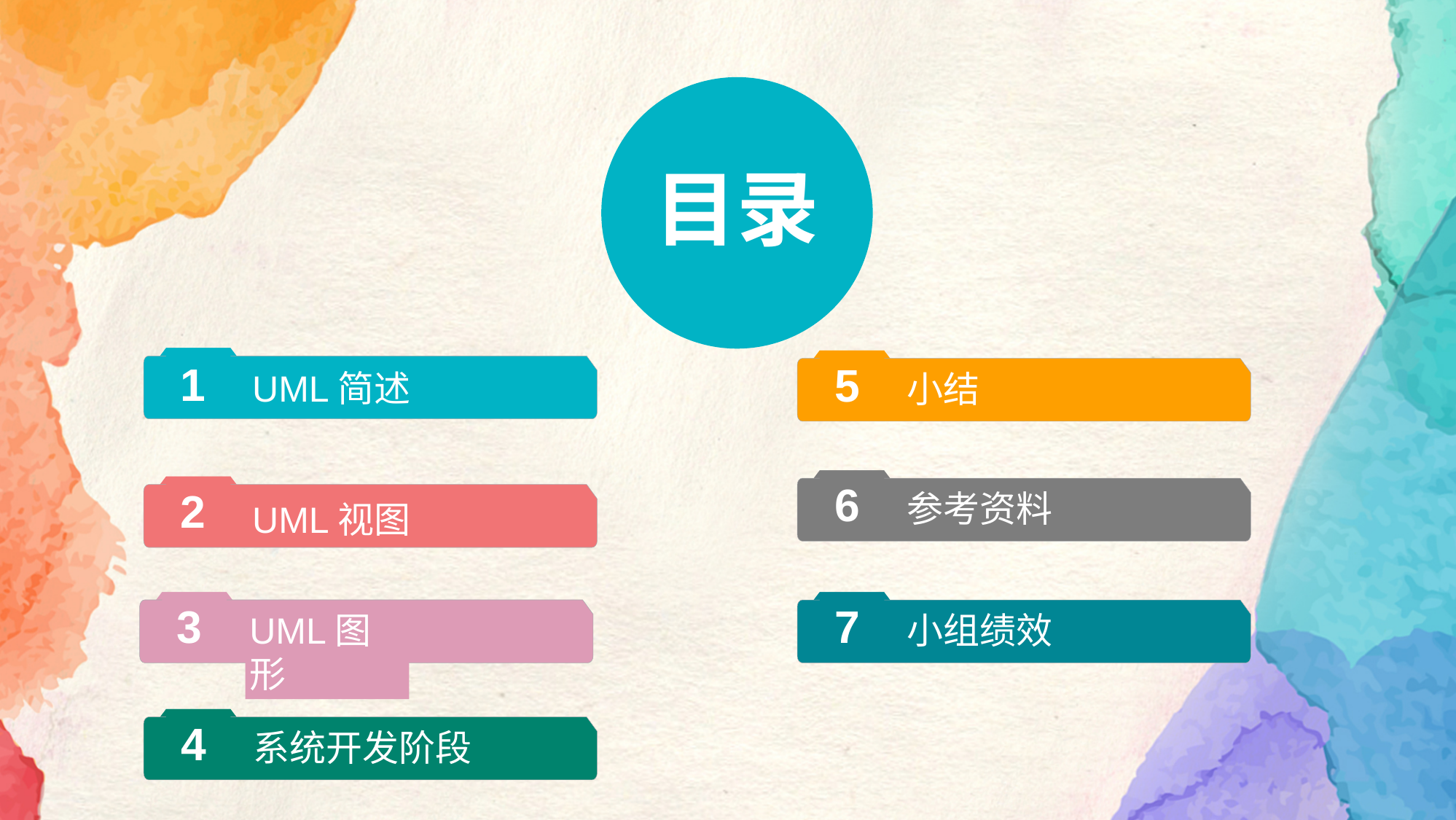

目录

1

UML简述

5

小结

6

参考资料

2

UML视图

3

UML图形

7

小组绩效

4

系统开发阶段